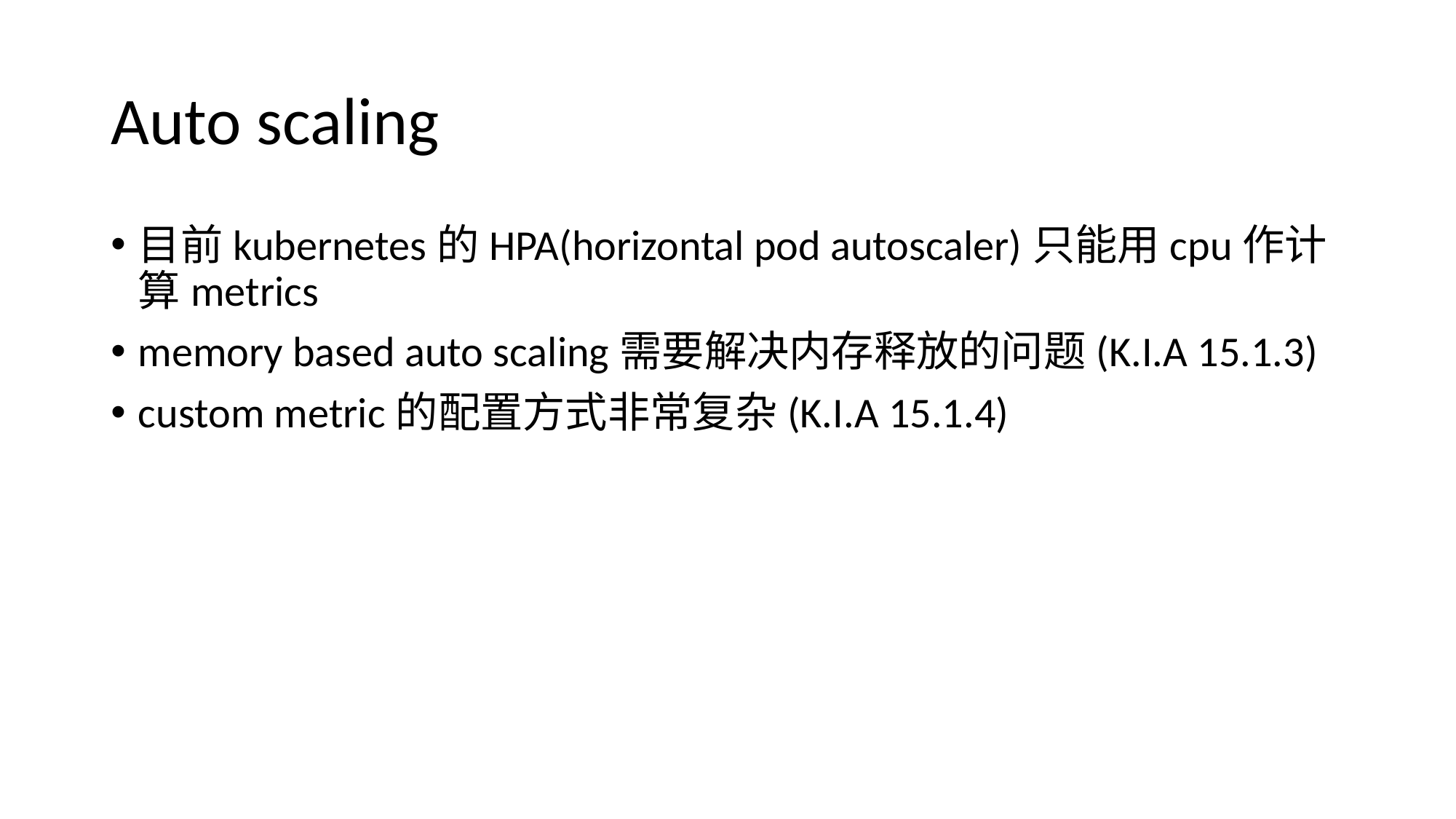

# Auto scaling
目前kubernetes的HPA(horizontal pod autoscaler)只能用cpu作计算metrics
memory based auto scaling需要解决内存释放的问题(K.I.A 15.1.3)
custom metric的配置方式非常复杂(K.I.A 15.1.4)